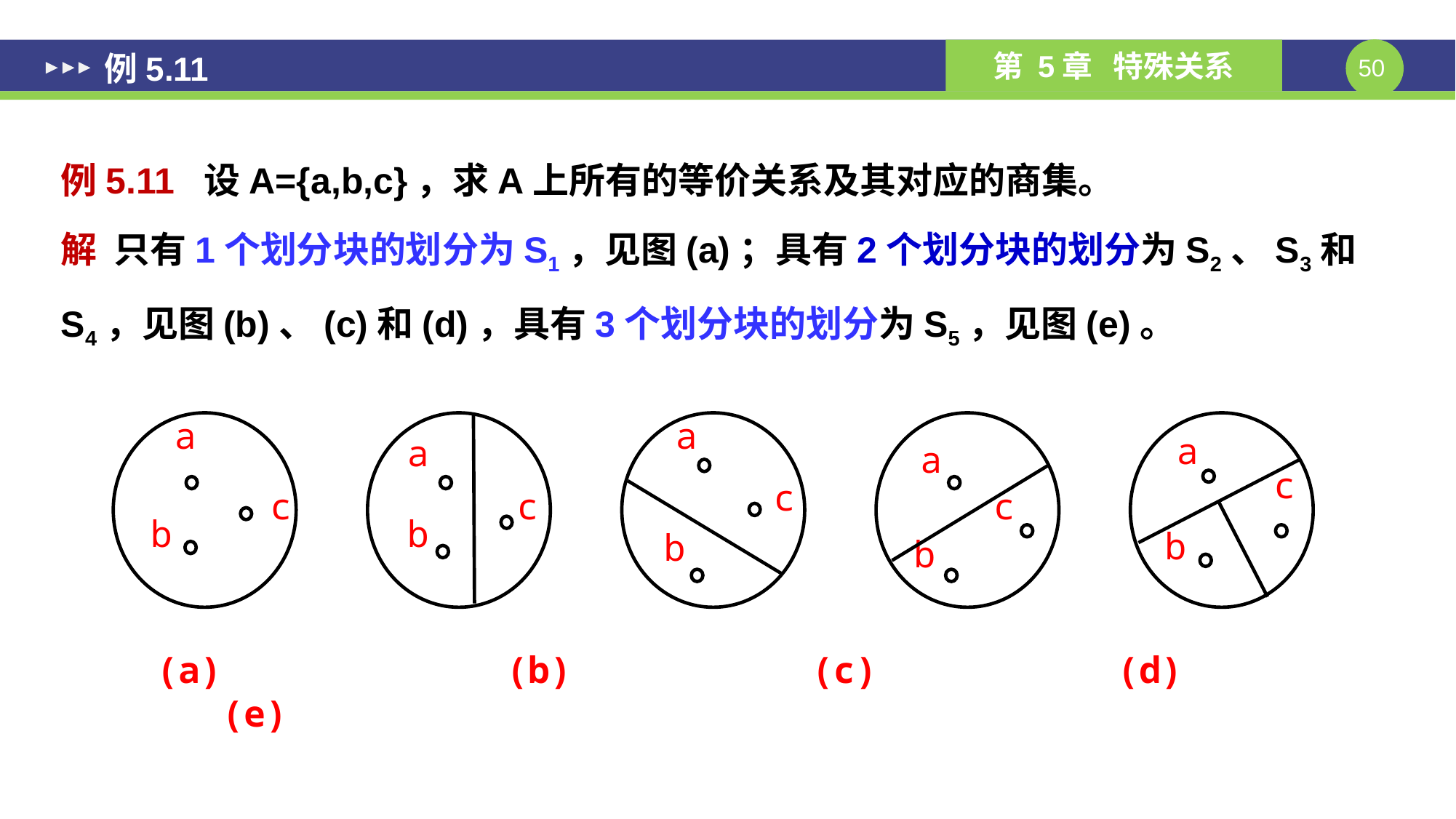

# 例5.11
例5.11  设A={a,b,c}，求A上所有的等价关系及其对应的商集。
解  只有1个划分块的划分为S1，见图(a)；具有2个划分块的划分为S2、S3和S4，见图(b)、(c)和(d)，具有3个划分块的划分为S5，见图(e)。

a

a

a
a
a

c

c

c
c
c

b
b

b

b
b

  (a)             (b)           (c)           (d)           (e)